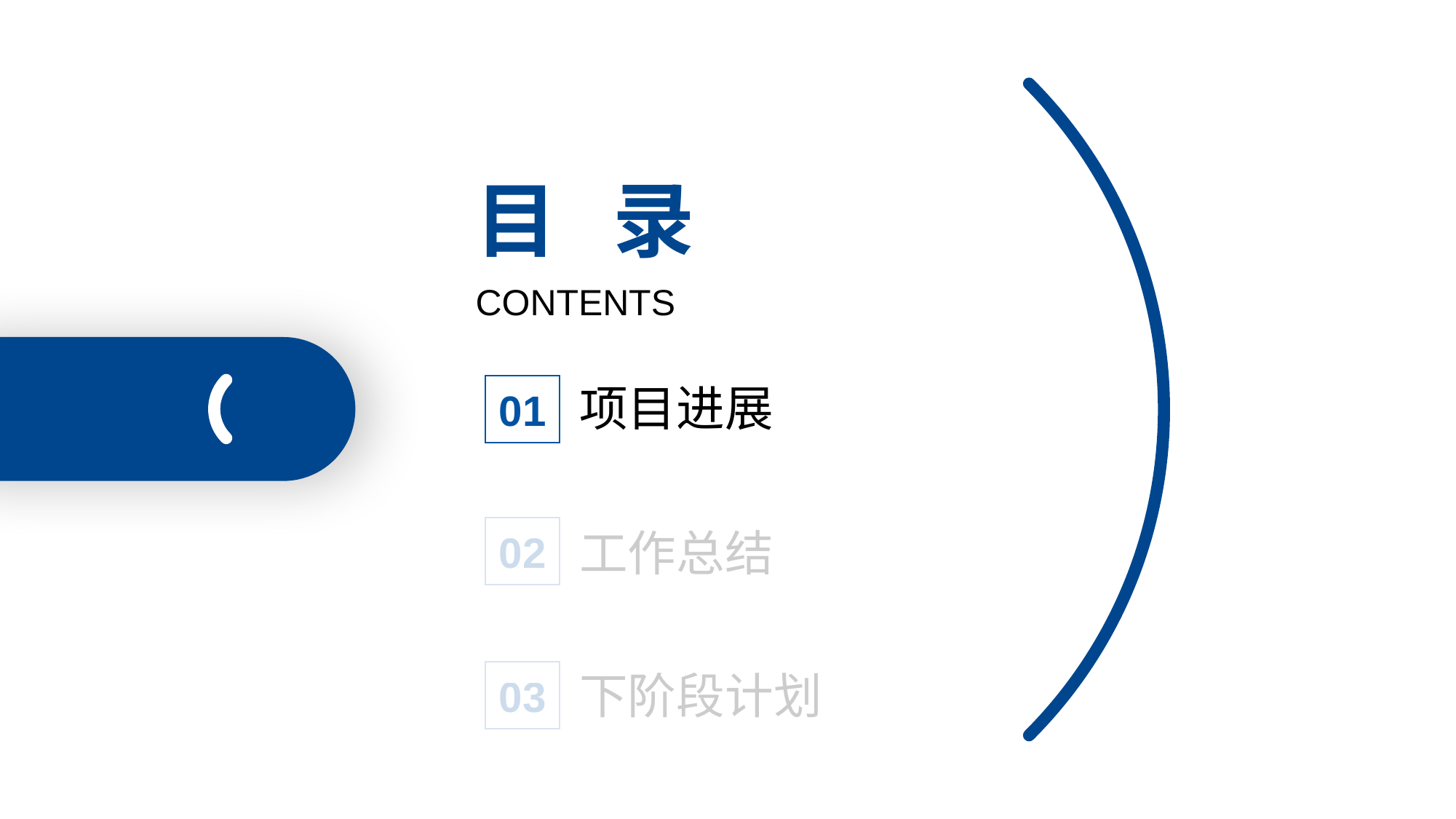

目   录
CONTENTS

项目进展
01
工作总结
02
下阶段计划
03